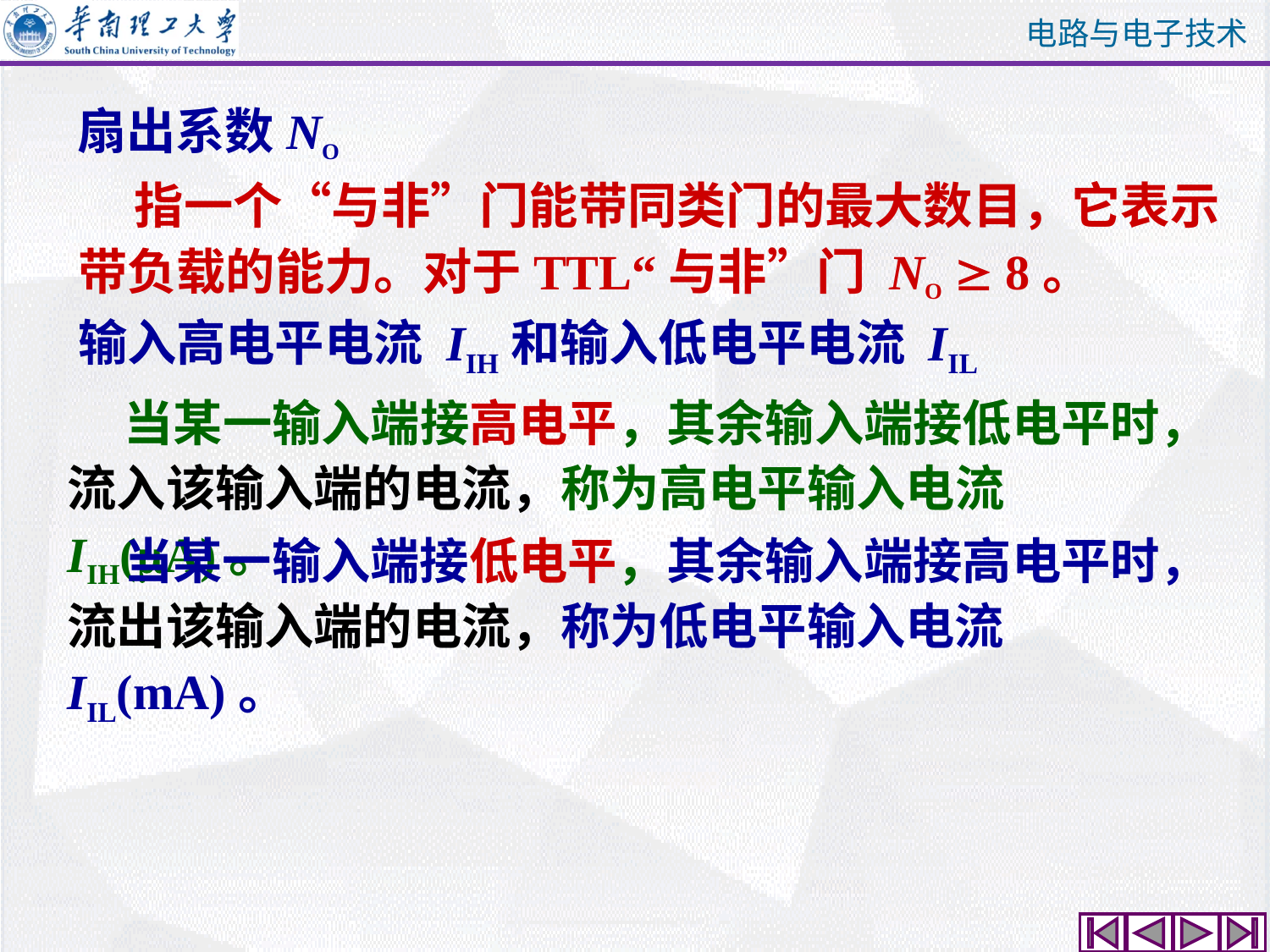

扇出系数NO
    指一个“与非”门能带同类门的最大数目，它表示带负载的能力。对于TTL“与非”门 NO ≥ 8。
输入高电平电流 IIH和输入低电平电流 IIL
    当某一输入端接高电平，其余输入端接低电平时，流入该输入端的电流，称为高电平输入电流 IIH(μA)。
    当某一输入端接低电平，其余输入端接高电平时，流出该输入端的电流，称为低电平输入电流 IIL(mA)。